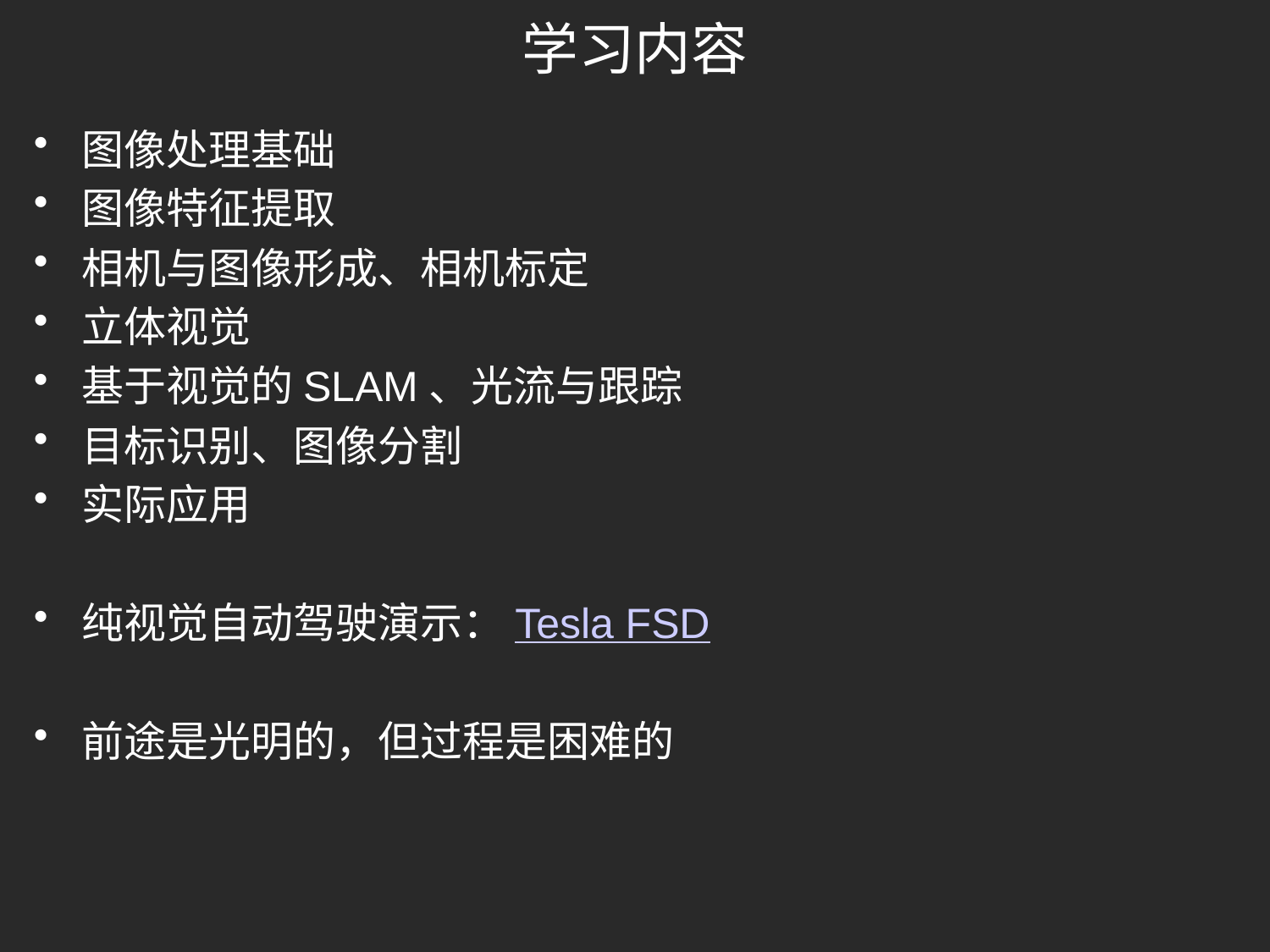

# 学习内容
图像处理基础
图像特征提取
相机与图像形成、相机标定
立体视觉
基于视觉的SLAM、光流与跟踪
目标识别、图像分割
实际应用

纯视觉自动驾驶演示：Tesla FSD

前途是光明的，但过程是困难的